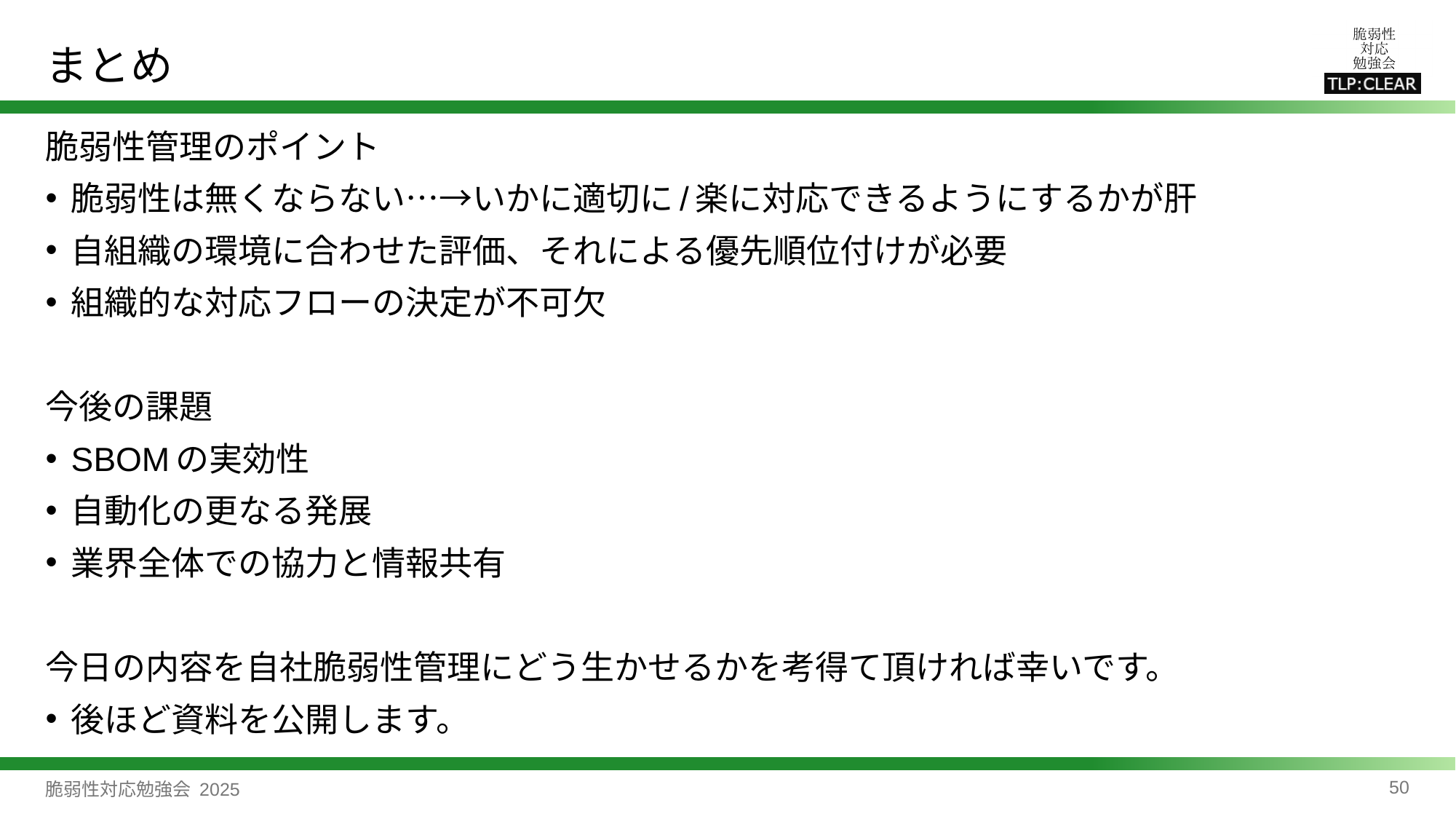

# まとめ
脆弱性管理のポイント
脆弱性は無くならない…→いかに適切に/楽に対応できるようにするかが肝
自組織の環境に合わせた評価、それによる優先順位付けが必要
組織的な対応フローの決定が不可欠

今後の課題
SBOMの実効性
自動化の更なる発展
業界全体での協力と情報共有

今日の内容を自社脆弱性管理にどう生かせるかを考得て頂ければ幸いです。
後ほど資料を公開します。
50
脆弱性対応勉強会 2025